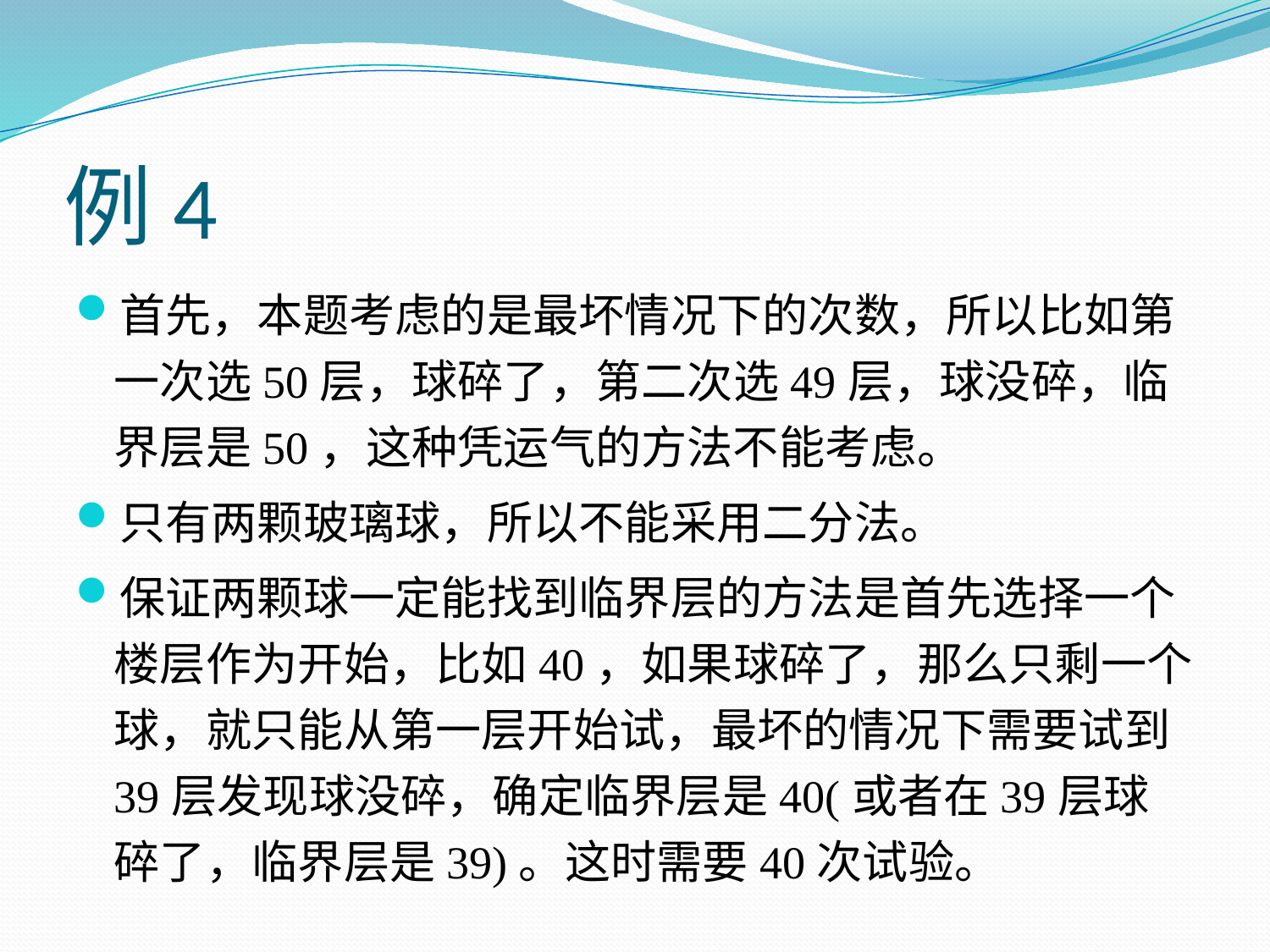

# 例4
首先，本题考虑的是最坏情况下的次数，所以比如第一次选50层，球碎了，第二次选49层，球没碎，临界层是50，这种凭运气的方法不能考虑。
只有两颗玻璃球，所以不能采用二分法。
保证两颗球一定能找到临界层的方法是首先选择一个楼层作为开始，比如40，如果球碎了，那么只剩一个球，就只能从第一层开始试，最坏的情况下需要试到39层发现球没碎，确定临界层是40(或者在39层球碎了，临界层是39)。这时需要40次试验。